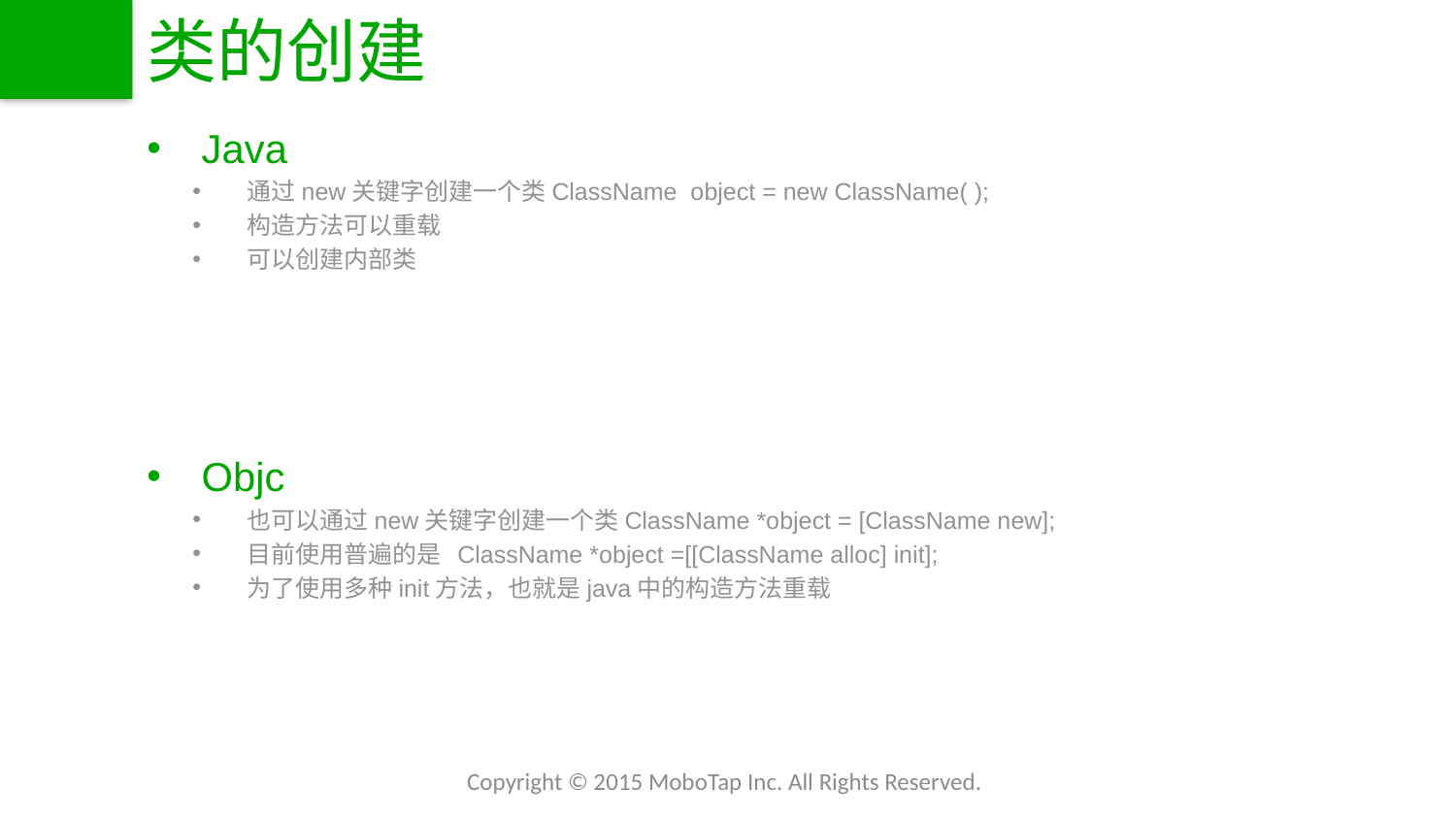

# 类的创建
Java
通过new关键字创建一个类ClassName  object = new ClassName( );
构造方法可以重载
可以创建内部类

Objc
也可以通过new关键字创建一个类ClassName *object = [ClassName new];
目前使用普遍的是  ClassName *object =[[ClassName alloc] init];
为了使用多种init方法，也就是java中的构造方法重载
Copyright © 2015 MoboTap Inc. All Rights Reserved.